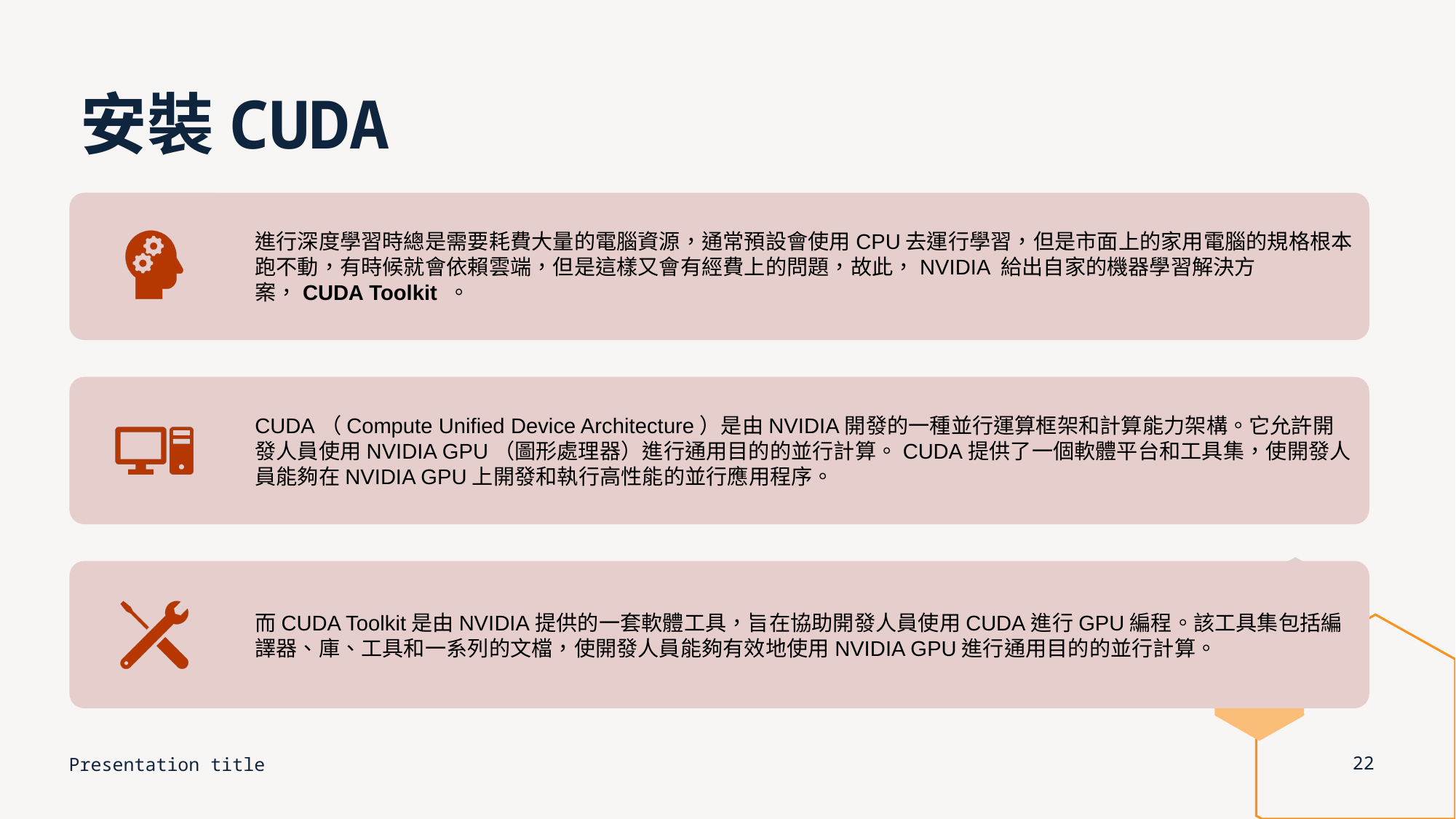

# 安裝CUDA
進行深度學習時總是需要耗費大量的電腦資源，通常預設會使用CPU去運行學習，但是市面上的家用電腦的規格根本跑不動，有時候就會依賴雲端，但是這樣又會有經費上的問題，故此，NVIDIA 給出自家的機器學習解決方案，CUDA Toolkit 。
CUDA（Compute Unified Device Architecture）是由NVIDIA開發的一種並行運算框架和計算能力架構。它允許開發人員使用NVIDIA GPU（圖形處理器）進行通用目的的並行計算。CUDA提供了一個軟體平台和工具集，使開發人員能夠在NVIDIA GPU上開發和執行高性能的並行應用程序。
而CUDA Toolkit是由NVIDIA提供的一套軟體工具，旨在協助開發人員使用CUDA進行GPU編程。該工具集包括編譯器、庫、工具和一系列的文檔，使開發人員能夠有效地使用NVIDIA GPU進行通用目的的並行計算。
Presentation title
22